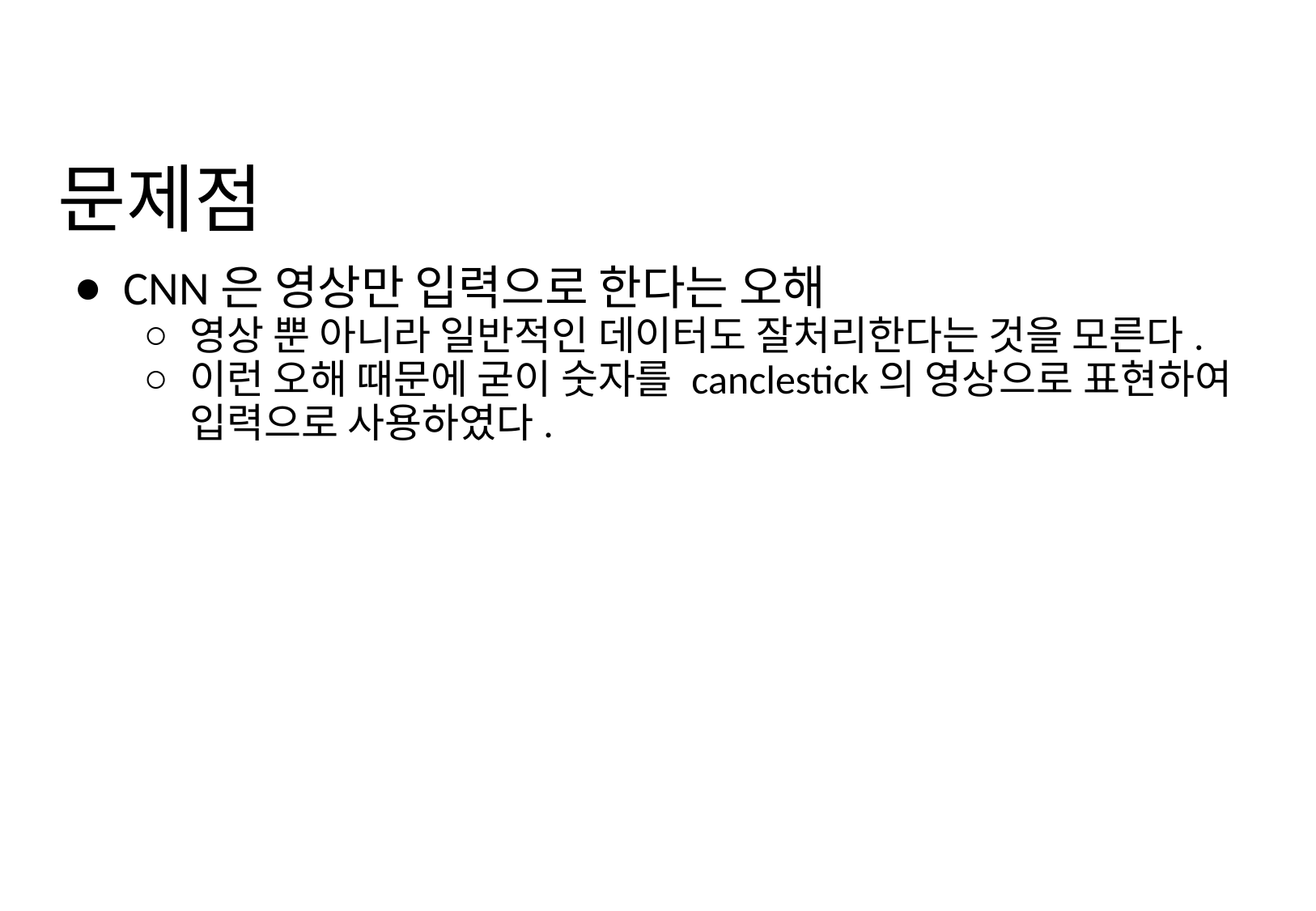

# 문제점
CNN은 영상만 입력으로 한다는 오해
영상 뿐 아니라 일반적인 데이터도 잘처리한다는 것을 모른다.
이런 오해 때문에 굳이 숫자를 canclestick의 영상으로 표현하여 입력으로 사용하였다.